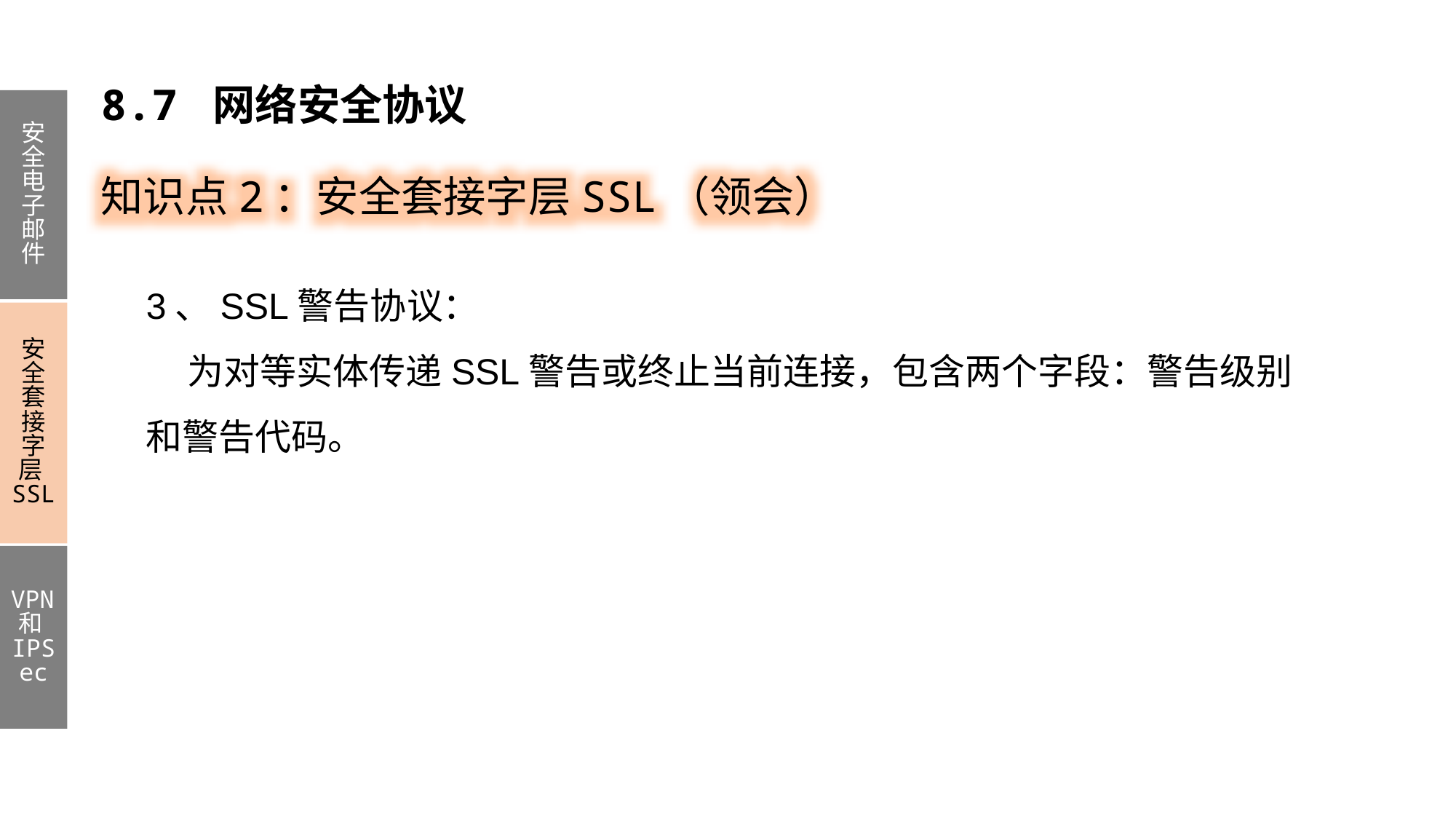

8.7 网络安全协议
安全电子邮件
安全套接字层SSL
VPN和IPSec
知识点2：安全套接字层SSL（领会）
3、SSL警告协议：
    为对等实体传递SSL警告或终止当前连接，包含两个字段：警告级别和警告代码。